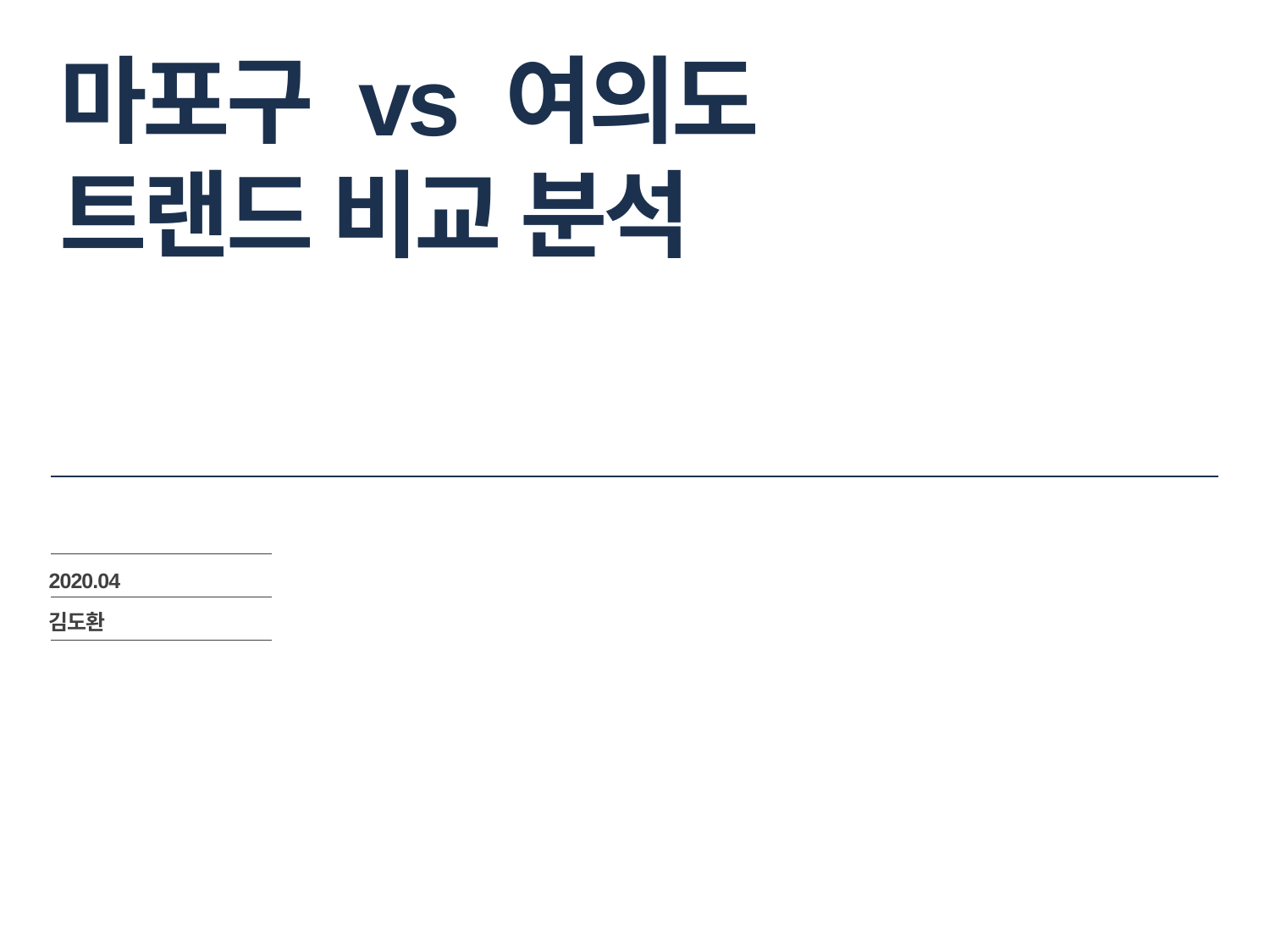

# 마포구 vs 여의도 트랜드 비교 분석
2020.04
김도환